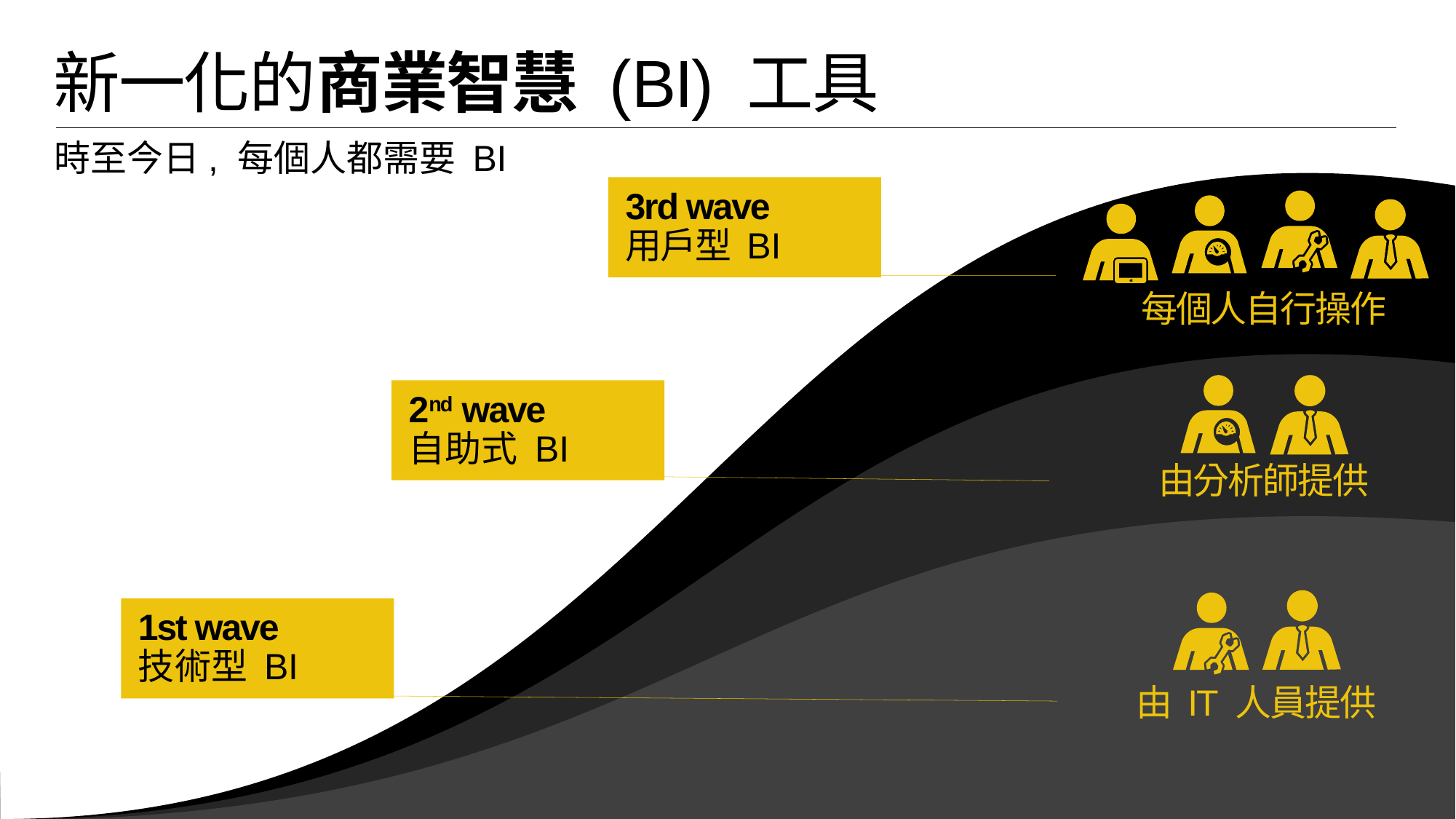

# 新一化的商業智慧 (BI) 工具
時至今日, 每個人都需要 BI

3rd wave
用戶型 BI

每個人自行操作

由分析師提供
2nd wave
自助式 BI

由 IT 人員提供
1st wave
技術型 BI